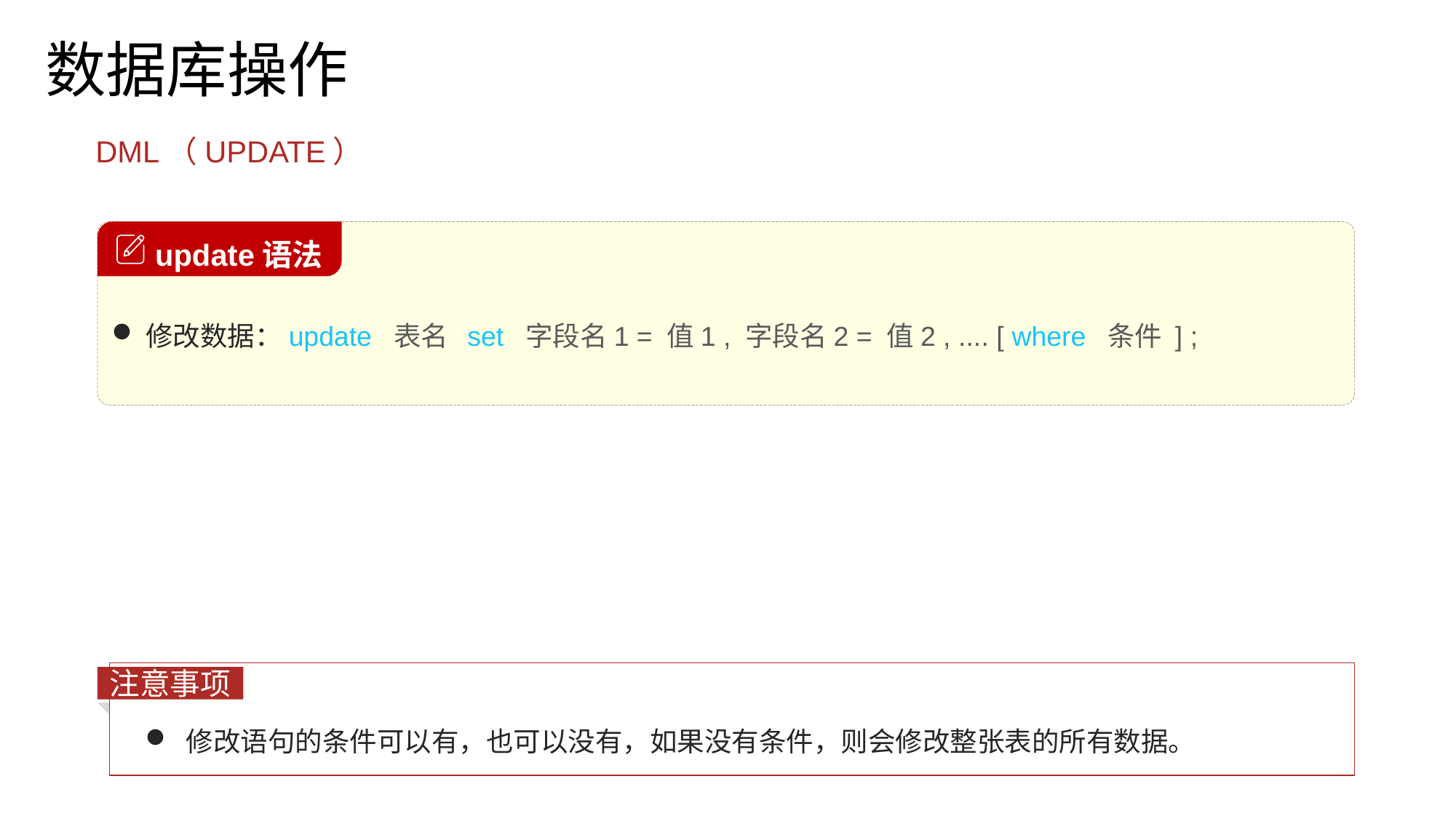

数据库操作
DML（UPDATE）
      update语法

修改数据：update  表名  set  字段名1 = 值1 , 字段名2 = 值2 , .... [ where  条件 ] ;

注意事项

修改语句的条件可以有，也可以没有，如果没有条件，则会修改整张表的所有数据。